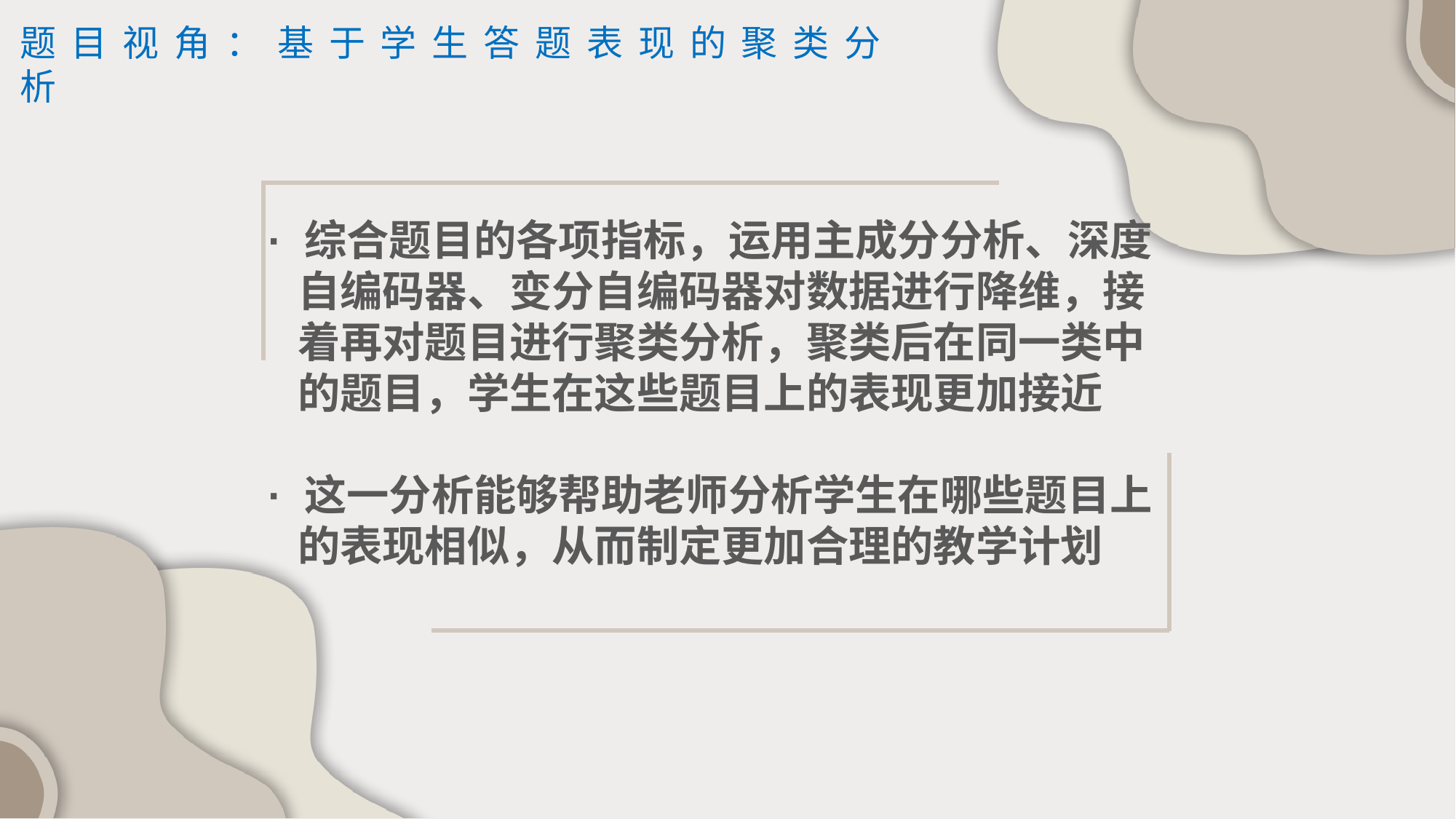

题目视角：基于学生答题表现的聚类分析
· 综合题目的各项指标，运用主成分分析、深度
  自编码器、变分自编码器对数据进行降维，接
  着再对题目进行聚类分析，聚类后在同一类中
  的题目，学生在这些题目上的表现更加接近

· 这一分析能够帮助老师分析学生在哪些题目上
  的表现相似，从而制定更加合理的教学计划